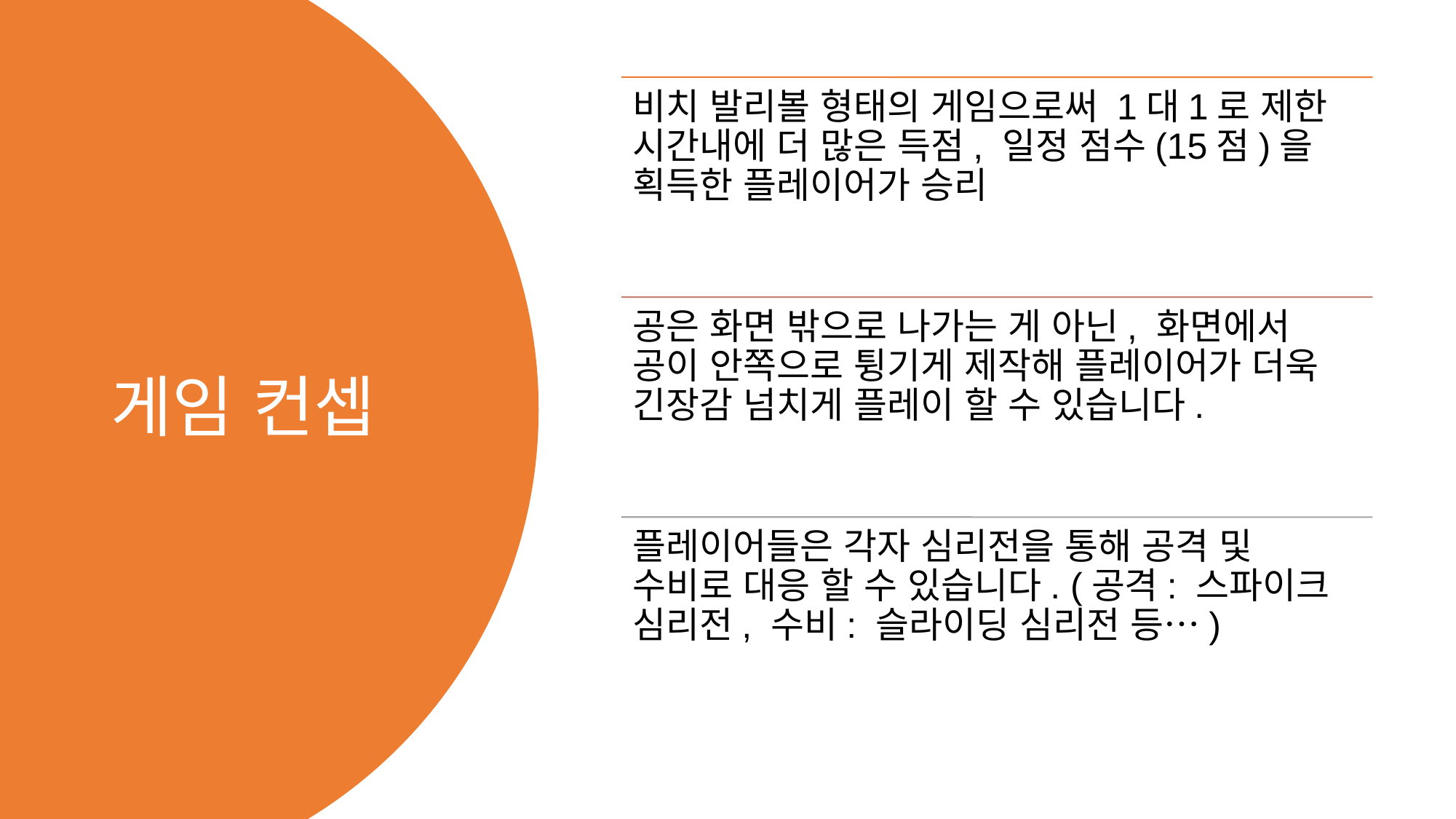

비치 발리볼 형태의 게임으로써 1대1로 제한 시간내에 더 많은 득점, 일정 점수(15점)을 획득한 플레이어가 승리
공은 화면 밖으로 나가는 게 아닌, 화면에서 공이 안쪽으로 튕기게 제작해 플레이어가 더욱 긴장감 넘치게 플레이 할 수 있습니다.
플레이어들은 각자 심리전을 통해 공격 및 수비로 대응 할 수 있습니다. (공격: 스파이크 심리전, 수비: 슬라이딩 심리전 등…)
# 게임 컨셉